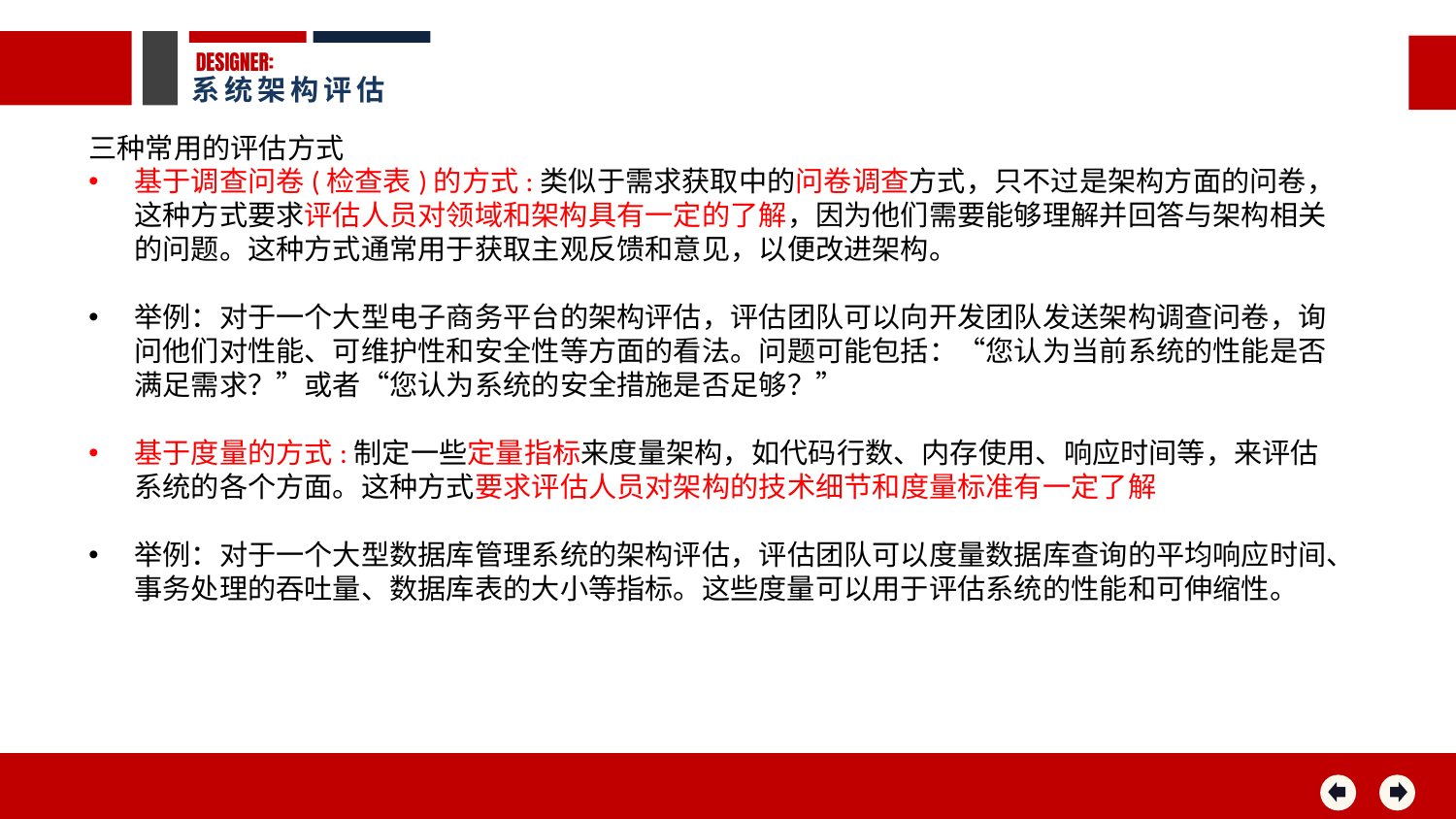

DESIGNER:
系统架构评估
三种常用的评估方式
基于调查问卷(检查表)的方式:类似于需求获取中的问卷调查方式，只不过是架构方面的问卷，这种方式要求评估人员对领域和架构具有一定的了解，因为他们需要能够理解并回答与架构相关的问题。这种方式通常用于获取主观反馈和意见，以便改进架构。

举例：对于一个大型电子商务平台的架构评估，评估团队可以向开发团队发送架构调查问卷，询问他们对性能、可维护性和安全性等方面的看法。问题可能包括：“您认为当前系统的性能是否满足需求？”或者“您认为系统的安全措施是否足够？”

基于度量的方式:制定一些定量指标来度量架构，如代码行数、内存使用、响应时间等，来评估系统的各个方面。这种方式要求评估人员对架构的技术细节和度量标准有一定了解

举例：对于一个大型数据库管理系统的架构评估，评估团队可以度量数据库查询的平均响应时间、事务处理的吞吐量、数据库表的大小等指标。这些度量可以用于评估系统的性能和可伸缩性。